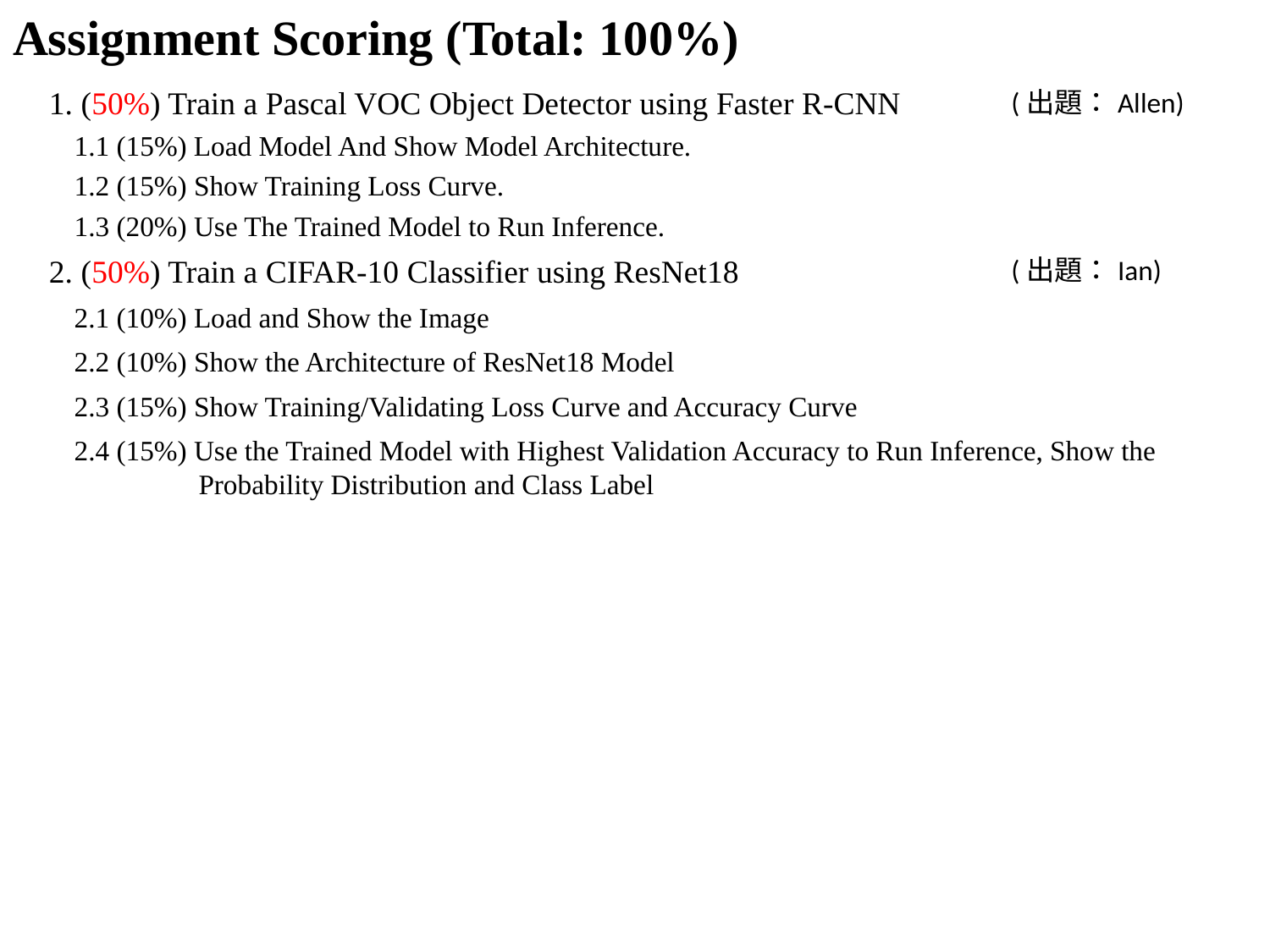

# Assignment Scoring (Total: 100%)
1. (50%) Train a Pascal VOC Object Detector using Faster R-CNN
1.1 (15%) Load Model And Show Model Architecture.
1.2 (15%) Show Training Loss Curve.
1.3 (20%) Use The Trained Model to Run Inference.
2. (50%) Train a CIFAR-10 Classifier using ResNet18
2.1 (10%) Load and Show the Image
2.2 (10%) Show the Architecture of ResNet18 Model
2.3 (15%) Show Training/Validating Loss Curve and Accuracy Curve
2.4 (15%) Use the Trained Model with Highest Validation Accuracy to Run Inference, Show the Probability Distribution and Class Label
(出題：Allen)
(出題：Ian)